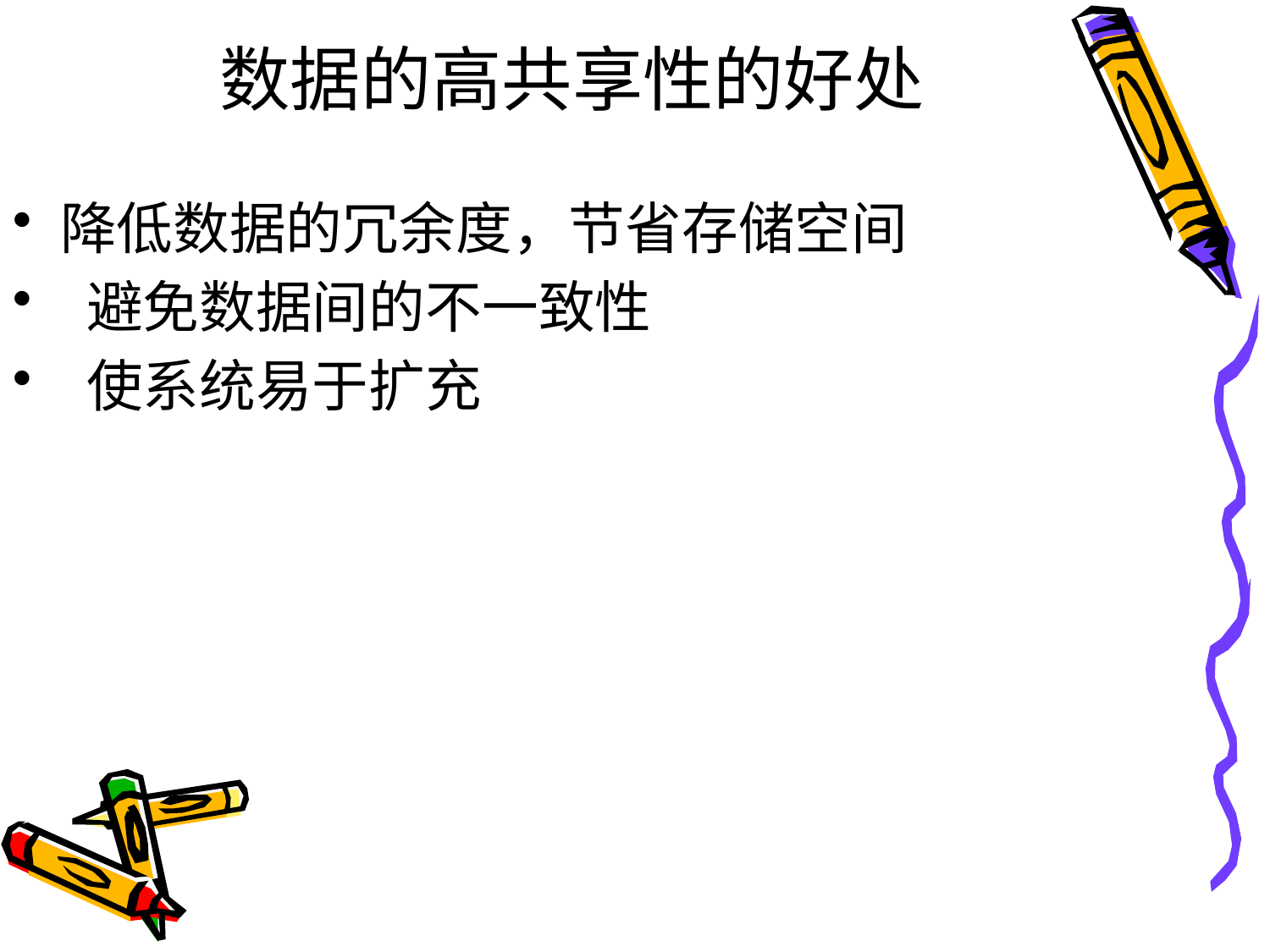

# 数据的高共享性的好处
降低数据的冗余度，节省存储空间
 避免数据间的不一致性
 使系统易于扩充